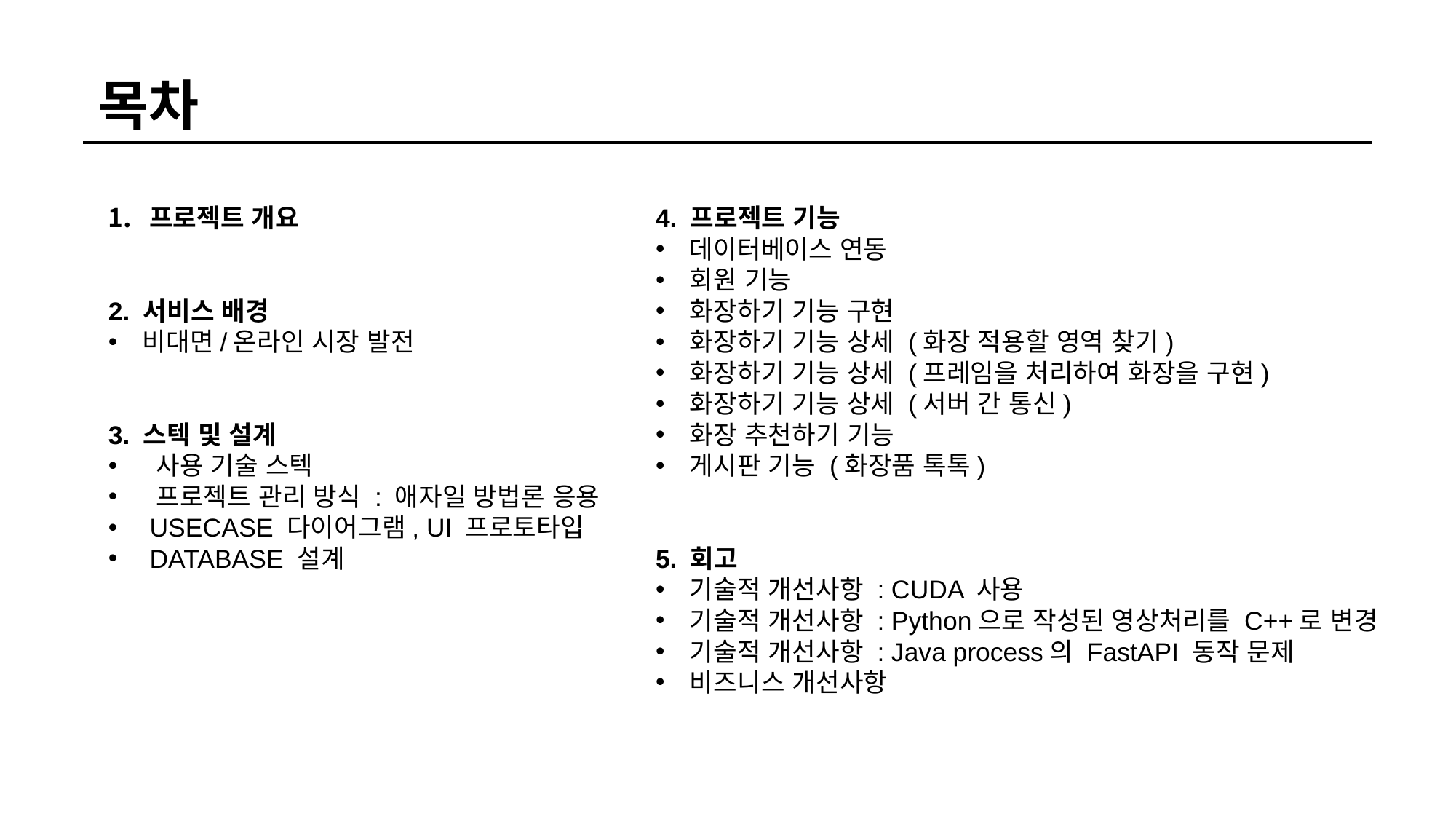

목차
프로젝트 개요

2. 서비스 배경
비대면/온라인 시장 발전

3. 스텍 및 설계
 사용 기술 스텍
 프로젝트 관리 방식 : 애자일 방법론 응용
 USECASE 다이어그램, UI 프로토타입
 DATABASE 설계

4. 프로젝트 기능
데이터베이스 연동
회원 기능
화장하기 기능 구현
화장하기 기능 상세 (화장 적용할 영역 찾기)
화장하기 기능 상세 (프레임을 처리하여 화장을 구현)
화장하기 기능 상세 (서버 간 통신)
화장 추천하기 기능
게시판 기능 (화장품 톡톡)

5. 회고
기술적 개선사항 : CUDA 사용
기술적 개선사항 : Python으로 작성된 영상처리를 C++로 변경
기술적 개선사항 : Java process의 FastAPI 동작 문제
비즈니스 개선사항